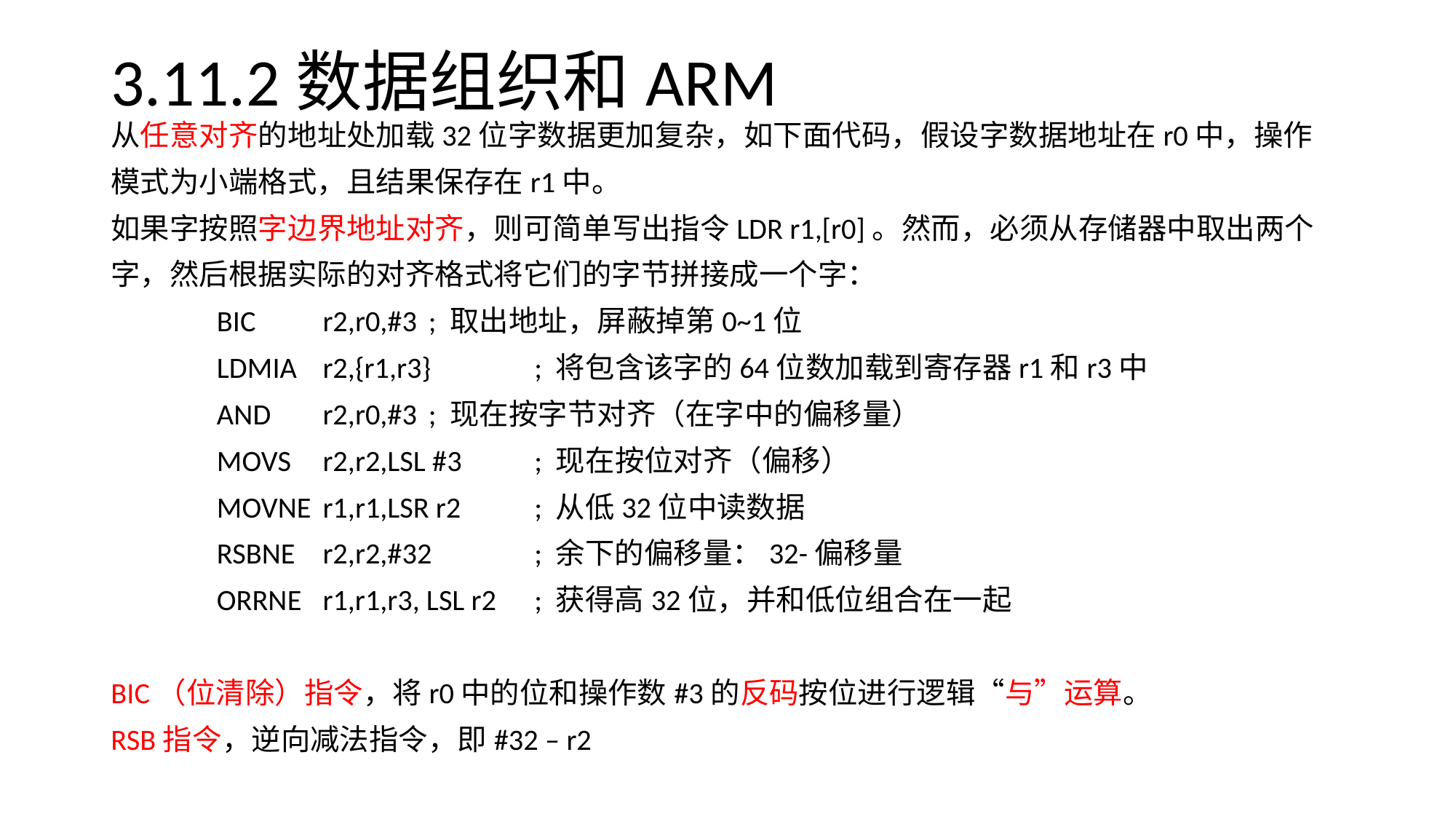

# 3.11.2数据组织和ARM
从任意对齐的地址处加载32位字数据更加复杂，如下面代码，假设字数据地址在r0中，操作
模式为小端格式，且结果保存在r1中。
如果字按照字边界地址对齐，则可简单写出指令LDR r1,[r0]。然而，必须从存储器中取出两个
字，然后根据实际的对齐格式将它们的字节拼接成一个字：
		BIC	r2,r0,#3		; 取出地址，屏蔽掉第0~1位
		LDMIA	r2,{r1,r3}	; 将包含该字的64位数加载到寄存器r1和r3中
		AND	r2,r0,#3		; 现在按字节对齐（在字中的偏移量）
		MOVS	r2,r2,LSL #3	; 现在按位对齐（偏移）
		MOVNE	r1,r1,LSR r2	; 从低32位中读数据
		RSBNE	r2,r2,#32	; 余下的偏移量：32-偏移量
		ORRNE	r1,r1,r3, LSL r2	; 获得高32位，并和低位组合在一起

BIC（位清除）指令，将r0中的位和操作数#3的反码按位进行逻辑“与”运算。
RSB指令，逆向减法指令，即#32 – r2